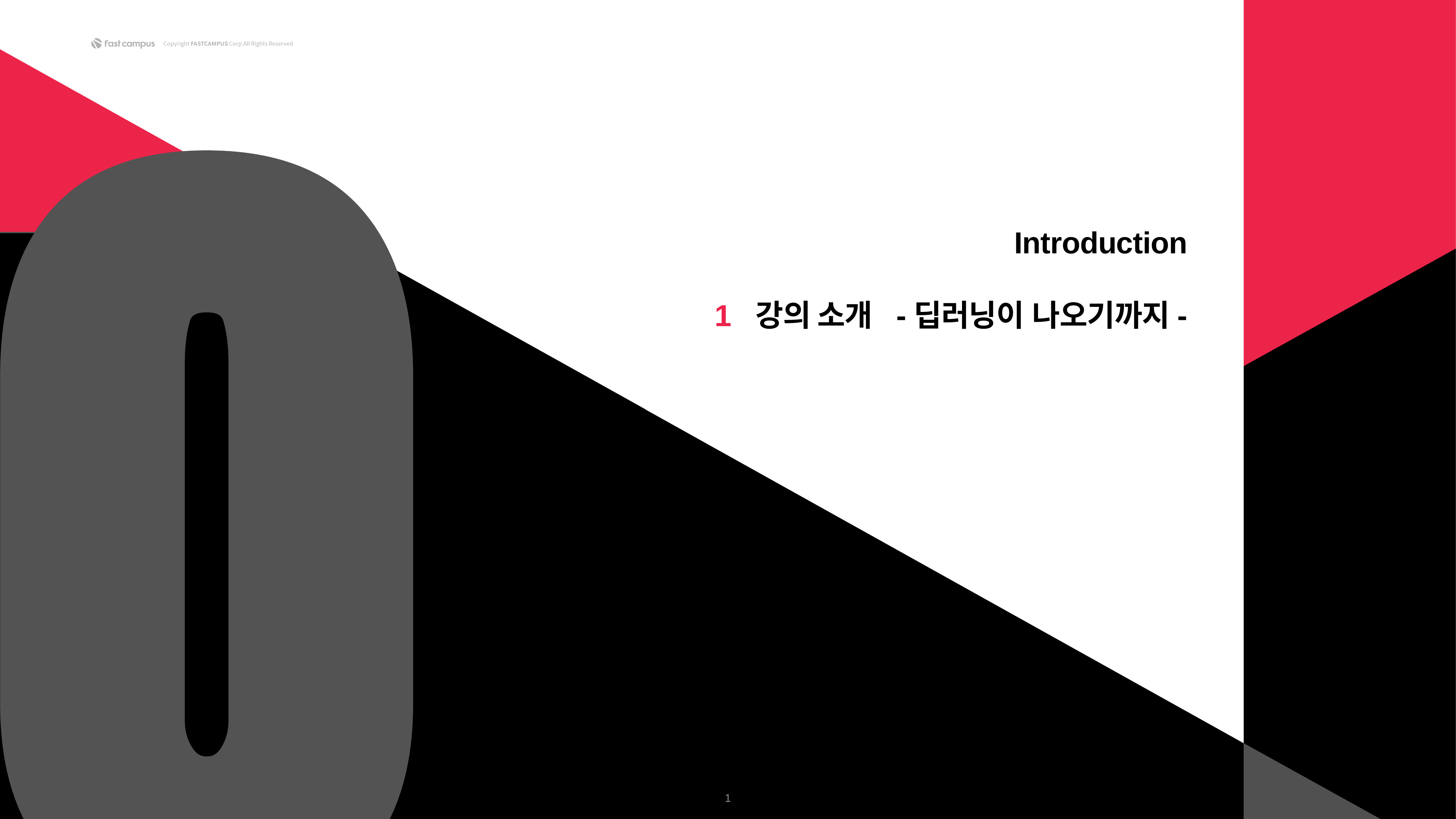

0
Introduction

1  강의 소개  -딥러닝이 나오기까지-

1